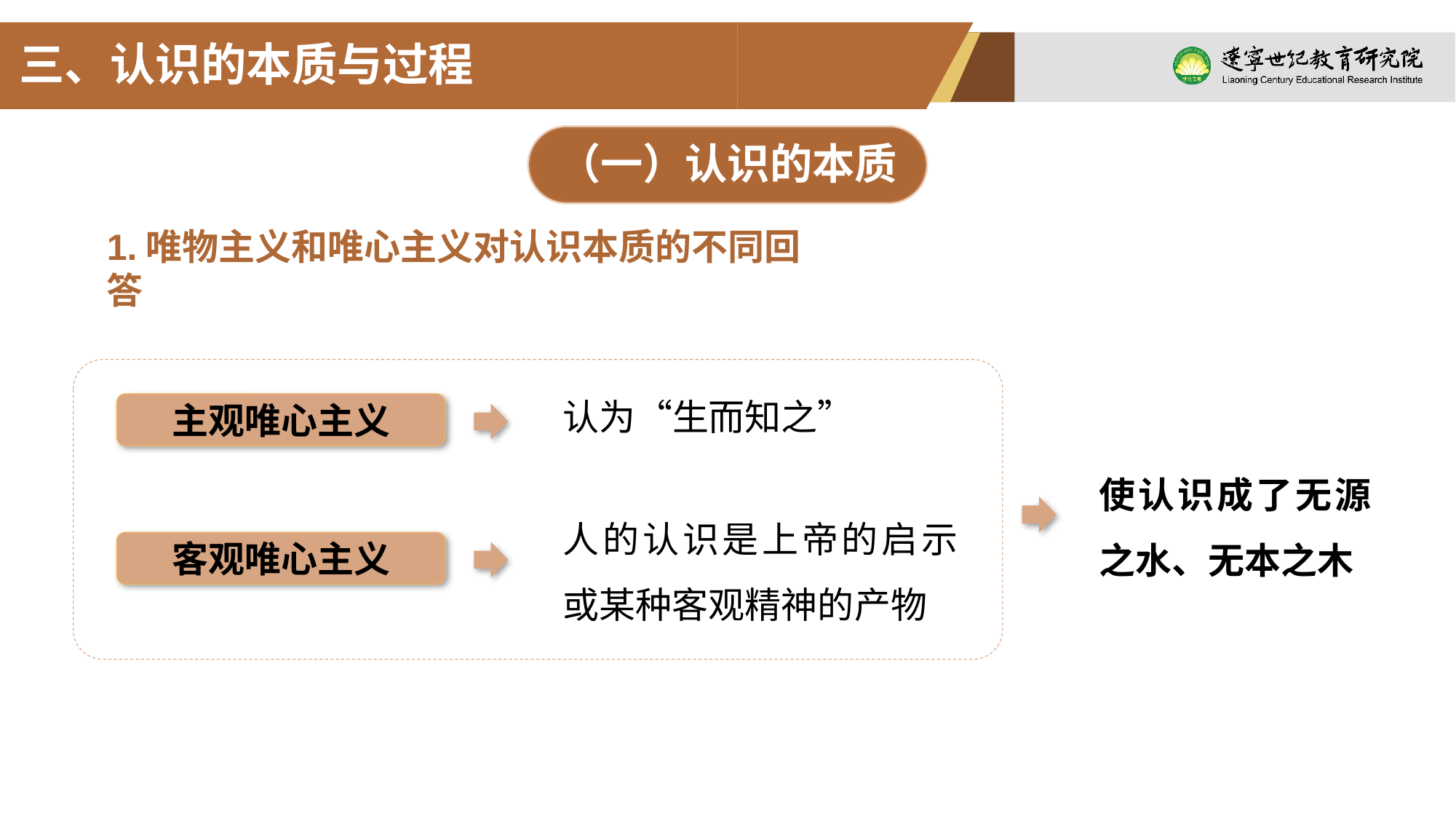

三、认识的本质与过程
（一）认识的本质
1.唯物主义和唯心主义对认识本质的不同回答

认为“生而知之”
主观唯心主义

人的认识是上帝的启示或某种客观精神的产物
客观唯心主义

使认识成了无源之水、无本之木